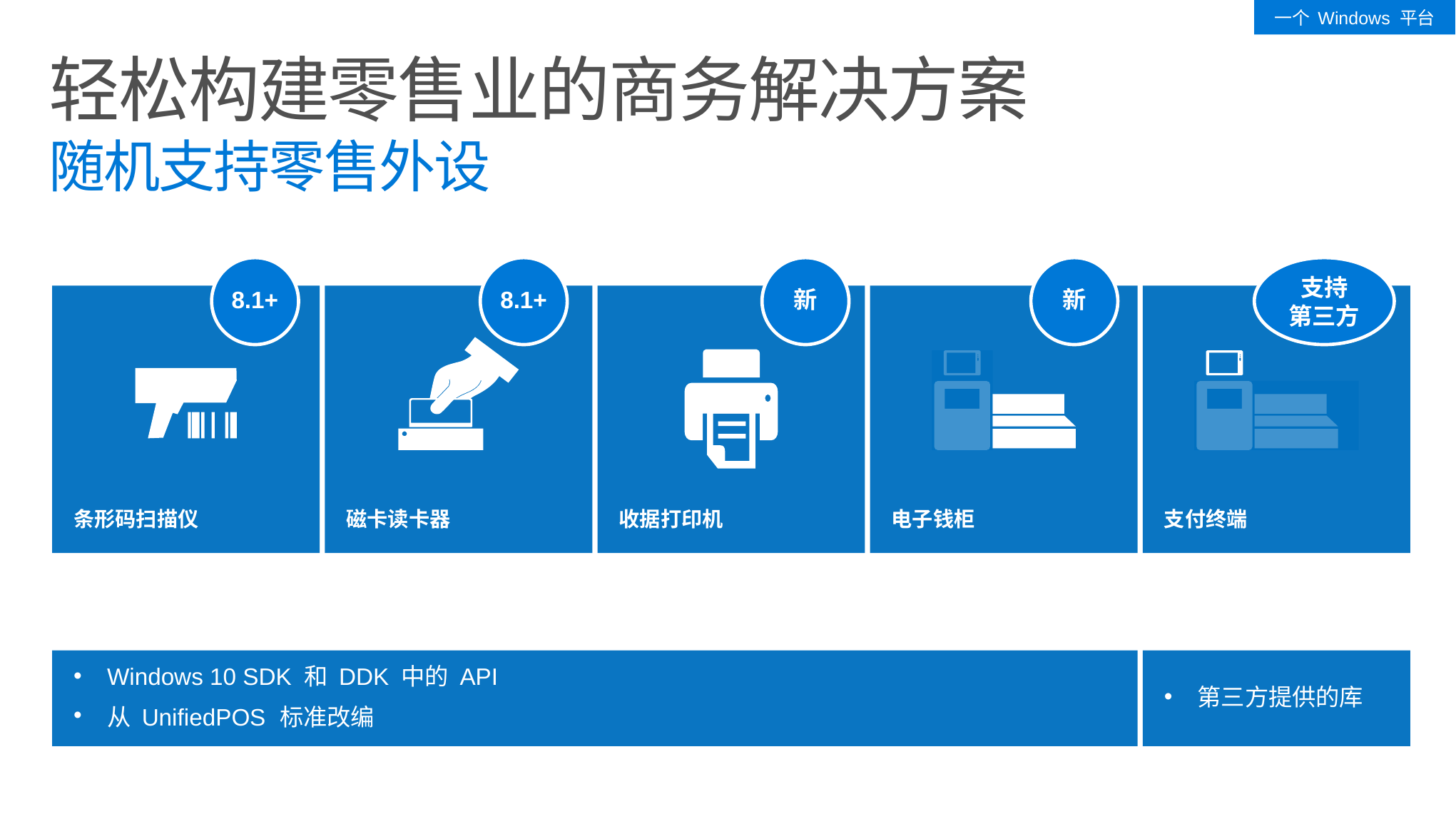

一个 Windows 平台
# 轻松构建零售业的商务解决方案 随机支持零售外设
8.1+
8.1+
新
新
支持
第三方
条形码扫描仪

磁卡读卡器

收据打印机

电子钱柜

支付终端

Windows 10 SDK 和 DDK 中的 API
从 UnifiedPOS 标准改编
第三方提供的库